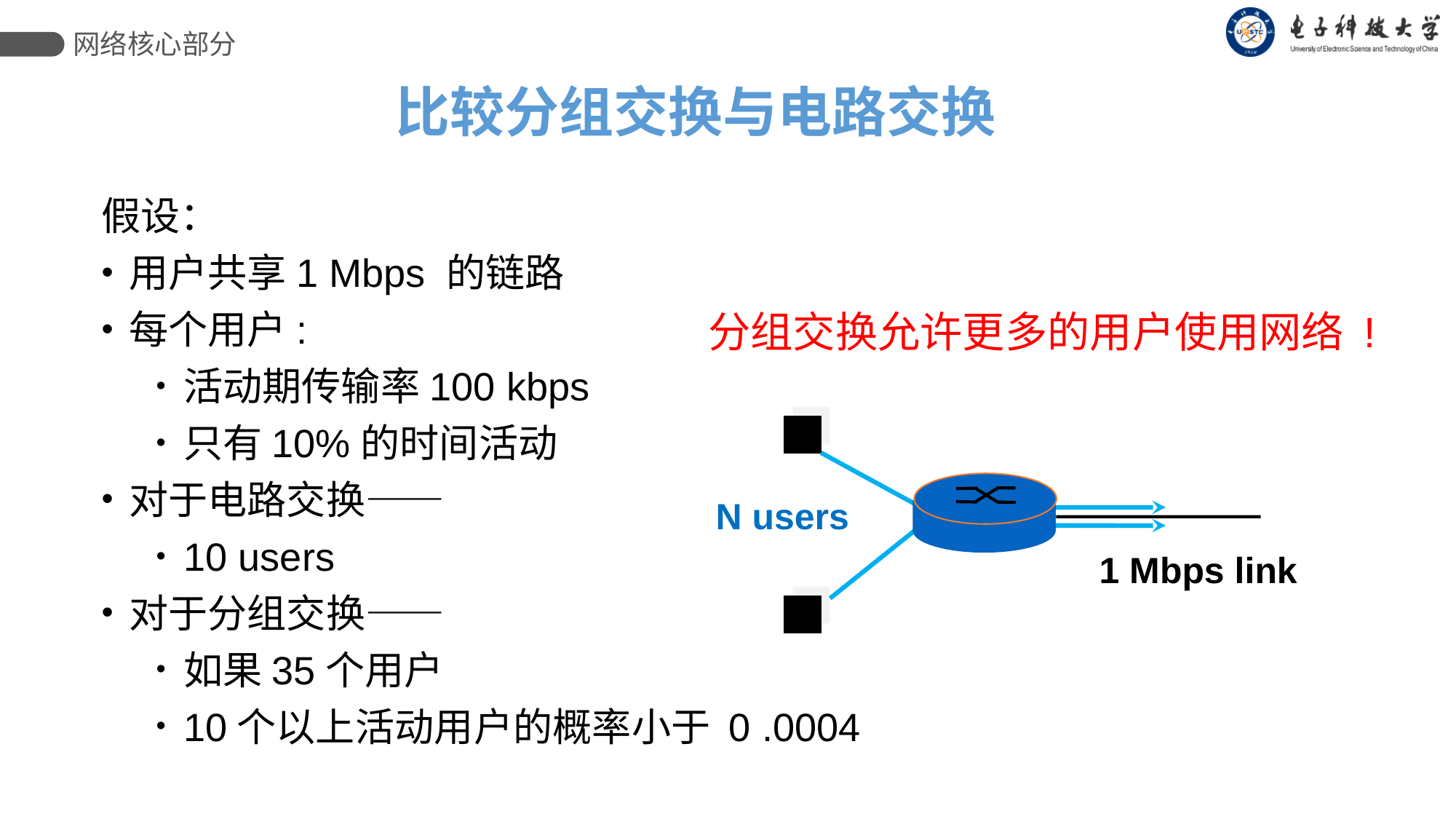

网络核心部分

比较分组交换与电路交换
假设：
用户共享1 Mbps 的链路
每个用户:
活动期传输率100 kbps
只有10%的时间活动
对于电路交换——
10 users
对于分组交换——
如果35个用户
10个以上活动用户的概率小于 0 .0004

分组交换允许更多的用户使用网络 !

N users

1 Mbps link